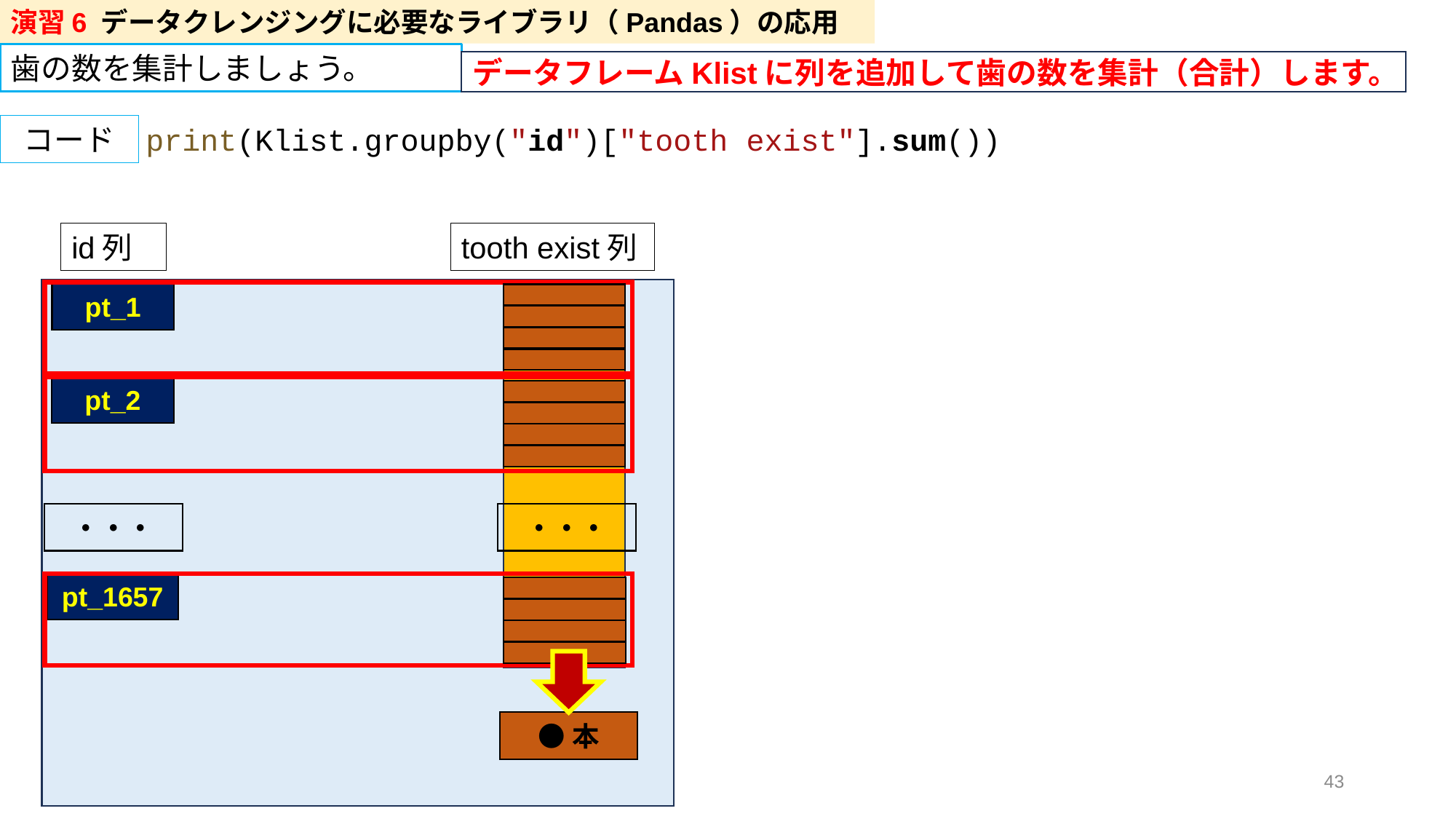

演習6 データクレンジングに必要なライブラリ（Pandas）の応用
歯の数を集計しましょう。
データフレームKlistに列を追加して歯の数を集計（合計）します。
コード
print(Klist.groupby("id")["tooth exist"].sum())
id列
tooth exist列

pt_1

pt_2

・・・
・・・
pt_1657

●本
43